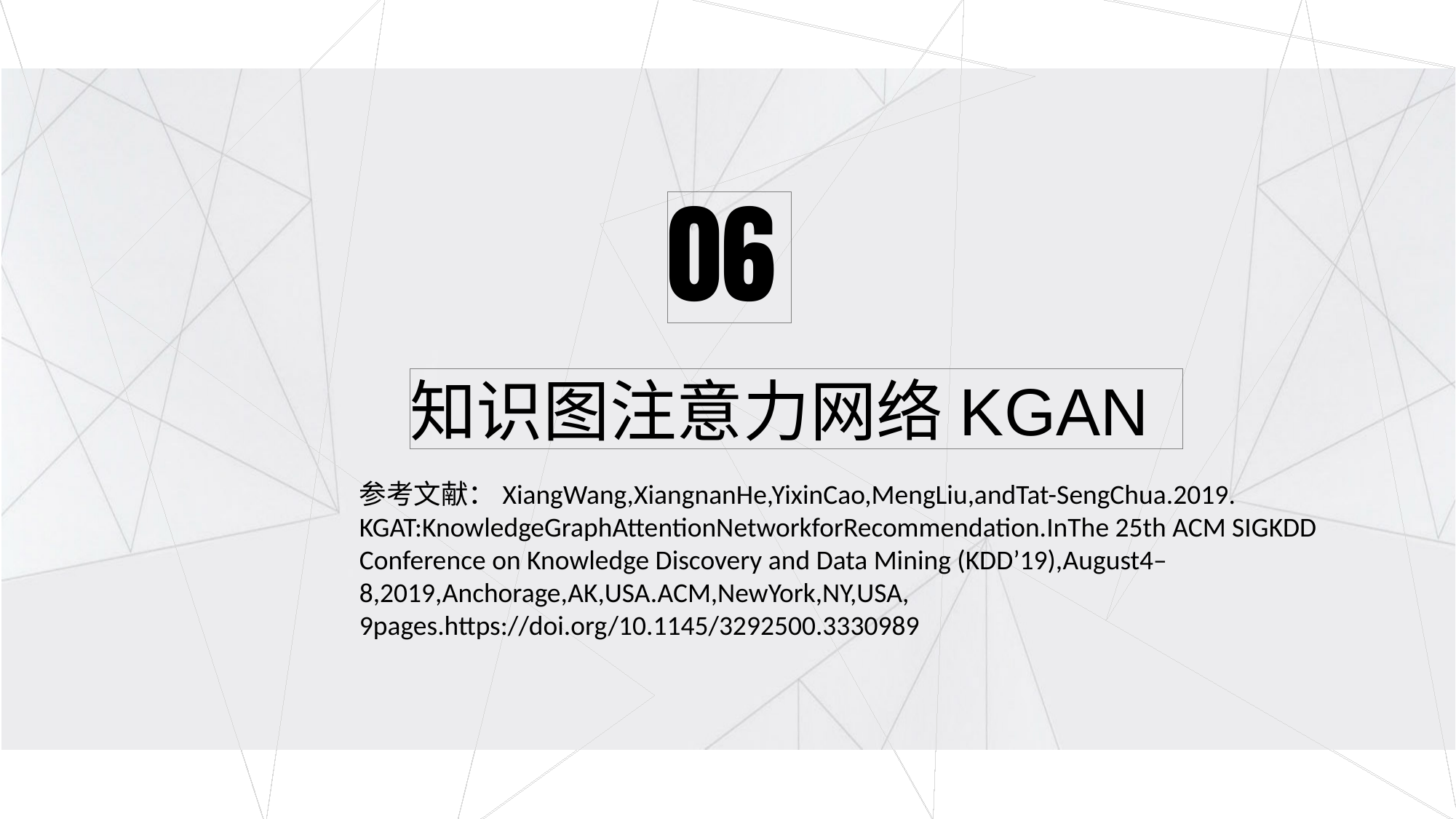

06
知识图注意力网络KGAN
参考文献：XiangWang,XiangnanHe,YixinCao,MengLiu,andTat-SengChua.2019. KGAT:KnowledgeGraphAttentionNetworkforRecommendation.InThe 25th ACM SIGKDD Conference on Knowledge Discovery and Data Mining (KDD’19),August4–8,2019,Anchorage,AK,USA.ACM,NewYork,NY,USA, 9pages.https://doi.org/10.1145/3292500.3330989